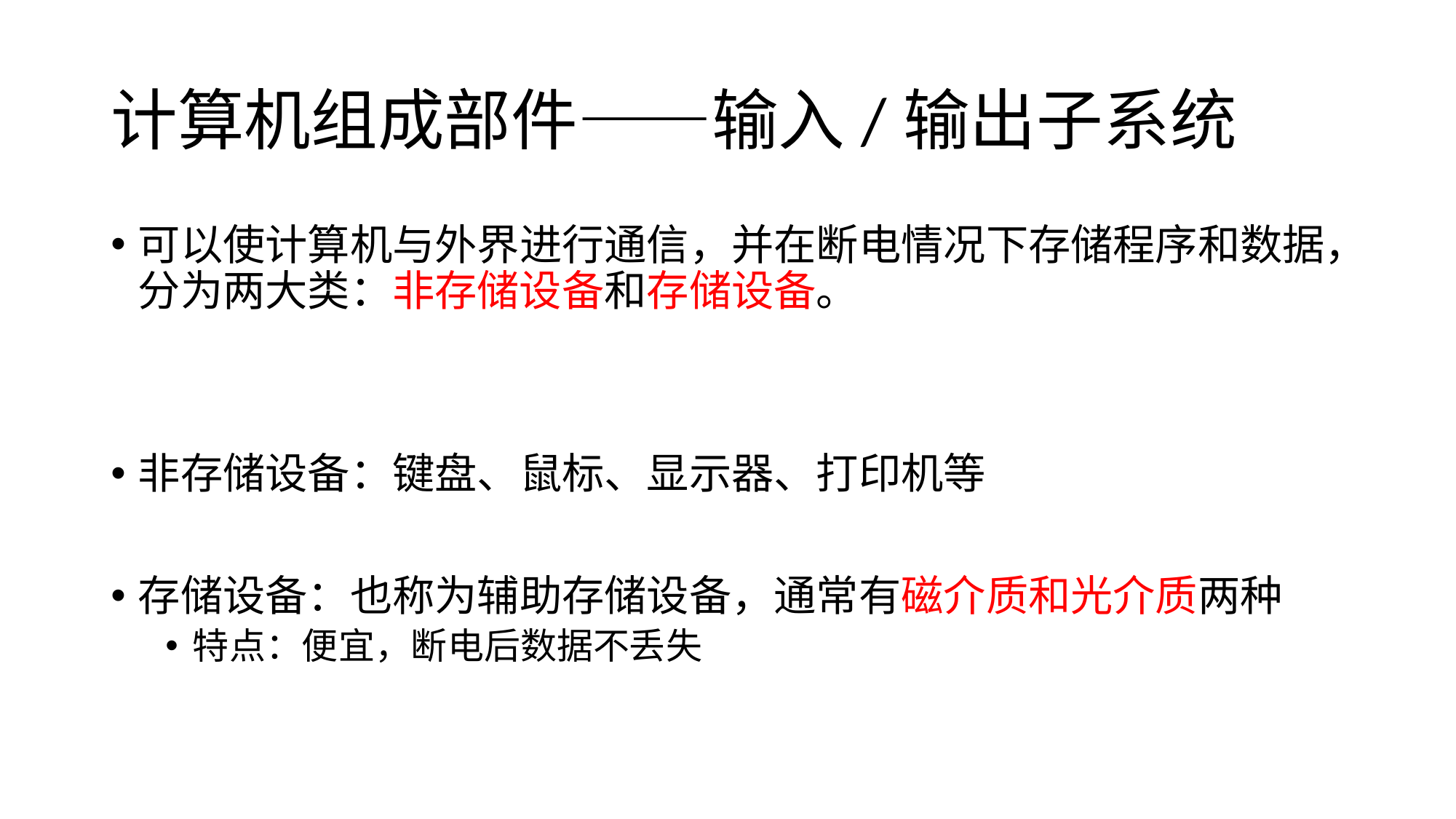

# 计算机组成部件——输入/输出子系统
可以使计算机与外界进行通信，并在断电情况下存储程序和数据，分为两大类：非存储设备和存储设备。

非存储设备：键盘、鼠标、显示器、打印机等

存储设备：也称为辅助存储设备，通常有磁介质和光介质两种
特点：便宜，断电后数据不丢失